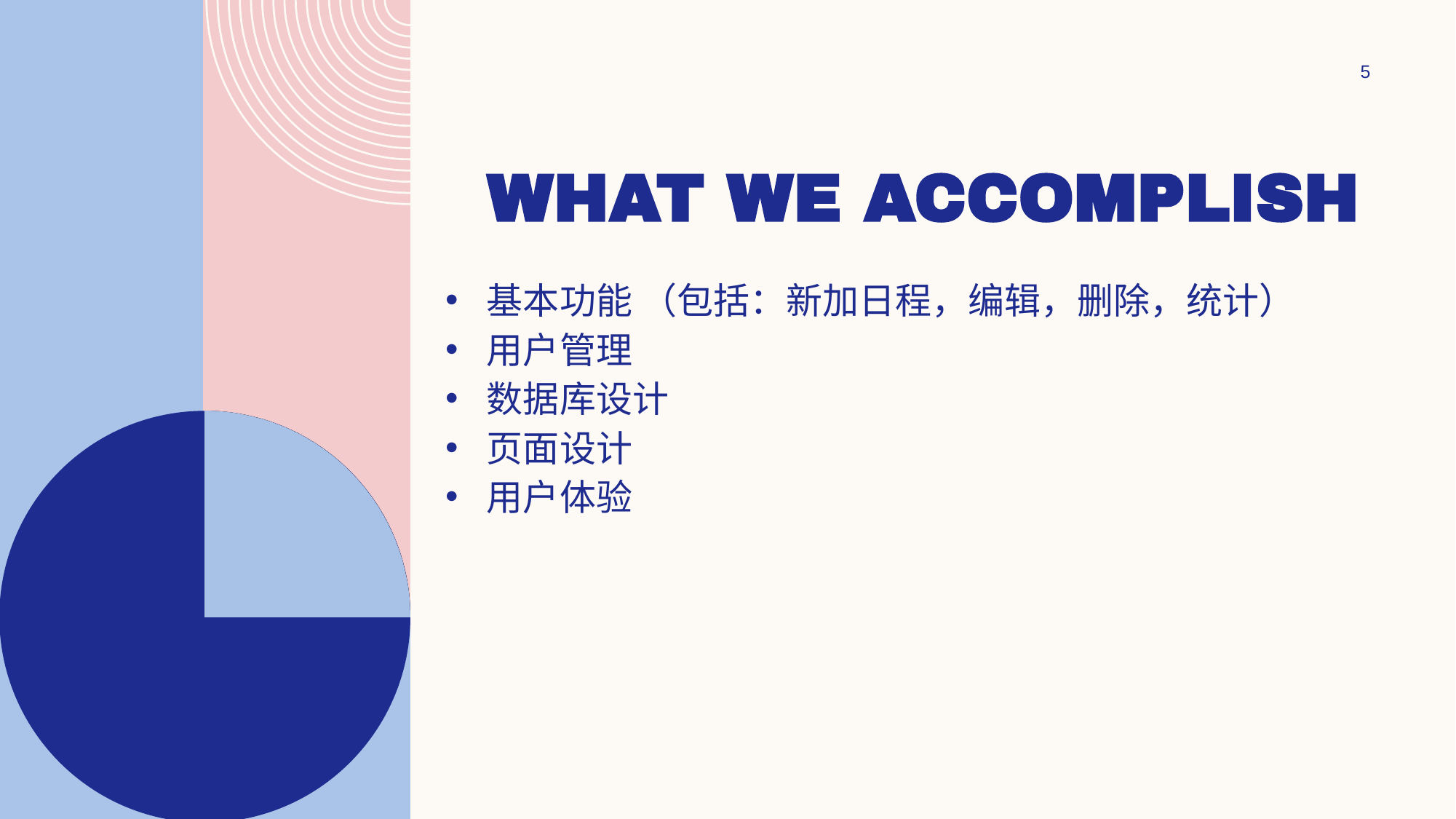

5
# What we accomplish
基本功能 （包括：新加日程，编辑，删除，统计）
用户管理
数据库设计
页面设计
用户体验